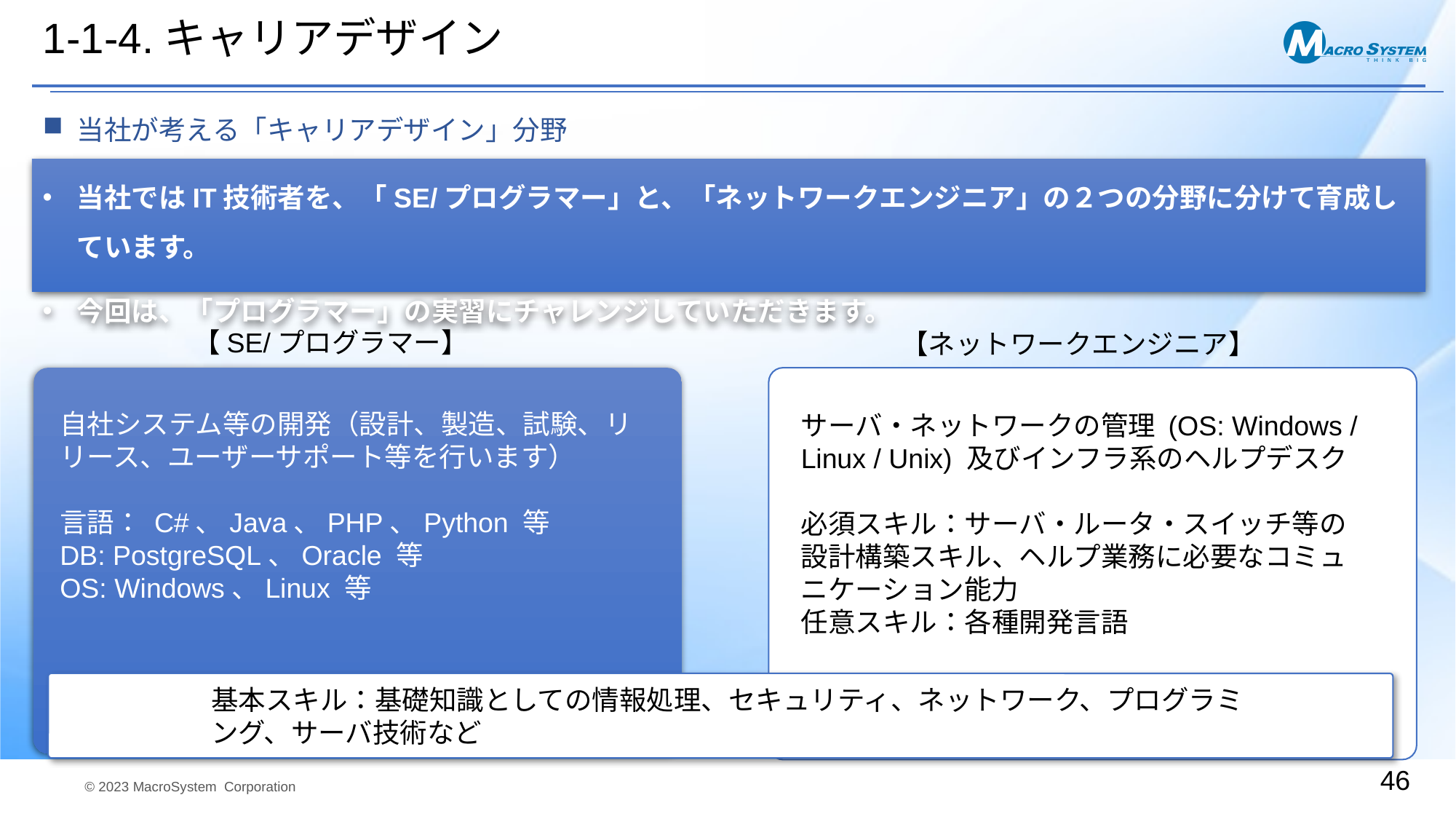

# 1-1-4.キャリアデザイン
当社が考える「キャリアデザイン」分野
当社ではIT技術者を、「SE/プログラマー」と、「ネットワークエンジニア」の２つの分野に分けて育成しています。
今回は、「プログラマー」の実習にチャレンジしていただきます。
【SE/プログラマー】
【ネットワークエンジニア】

自社システム等の開発（設計、製造、試験、リリース、ユーザーサポート等を行います）

言語： C#、Java、PHP、Python 等
DB: PostgreSQL、Oracle 等
OS: Windows、Linux 等
サーバ・ネットワークの管理 (OS: Windows / Linux / Unix) 及びインフラ系のヘルプデスク

必須スキル：サーバ・ルータ・スイッチ等の設計構築スキル、ヘルプ業務に必要なコミュニケーション能力
任意スキル：各種開発言語

基本スキル：基礎知識としての情報処理、セキュリティ、ネットワーク、プログラミング、サーバ技術など